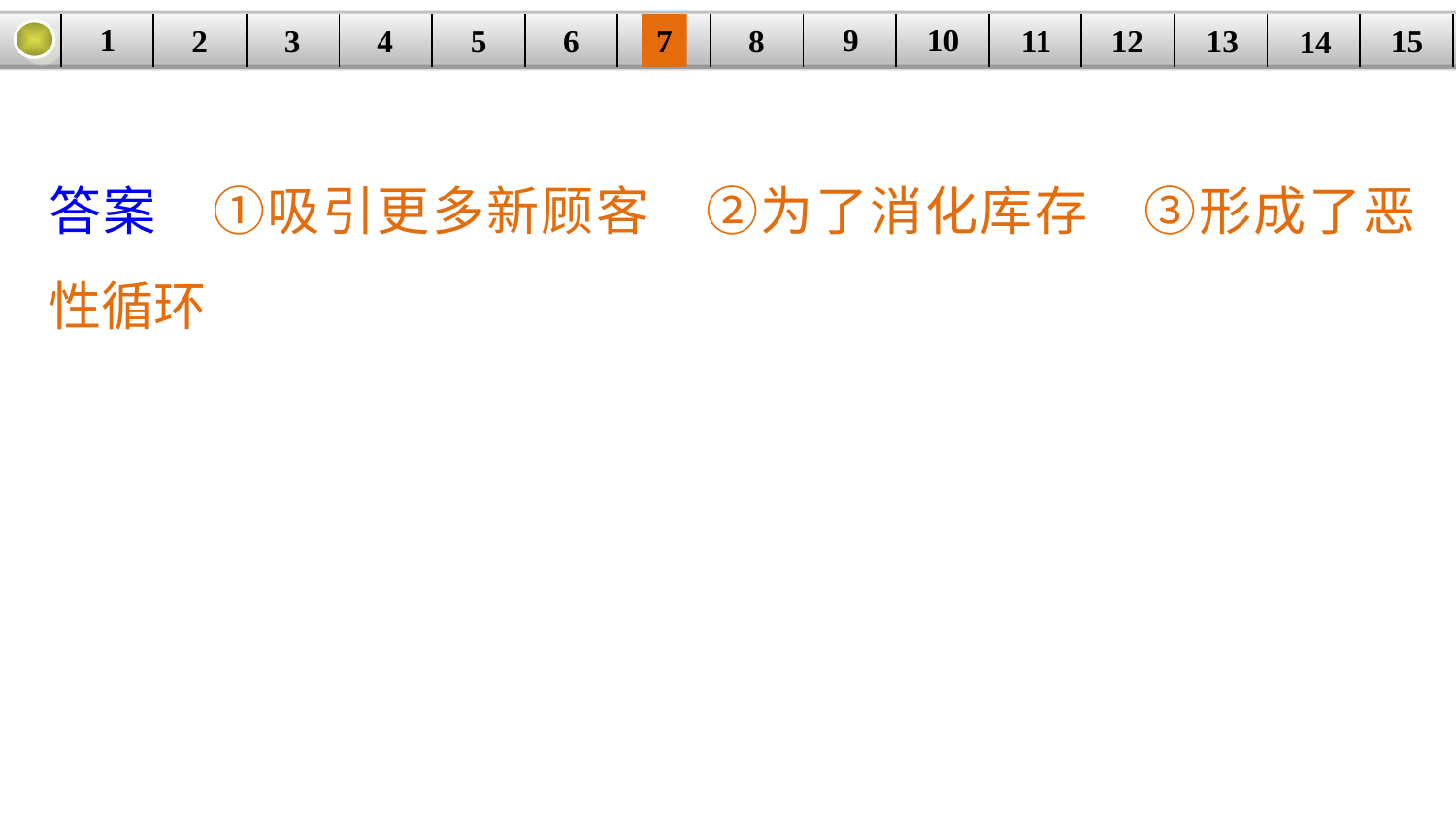

9
10
1
3
4
5
6
8
11
2
12
15
|  |  |  |  |  |  |  |  |  |  |  |  |  |  |  |
| --- | --- | --- | --- | --- | --- | --- | --- | --- | --- | --- | --- | --- | --- | --- |
7
13
14

答案　①吸引更多新顾客　②为了消化库存　③形成了恶性循环